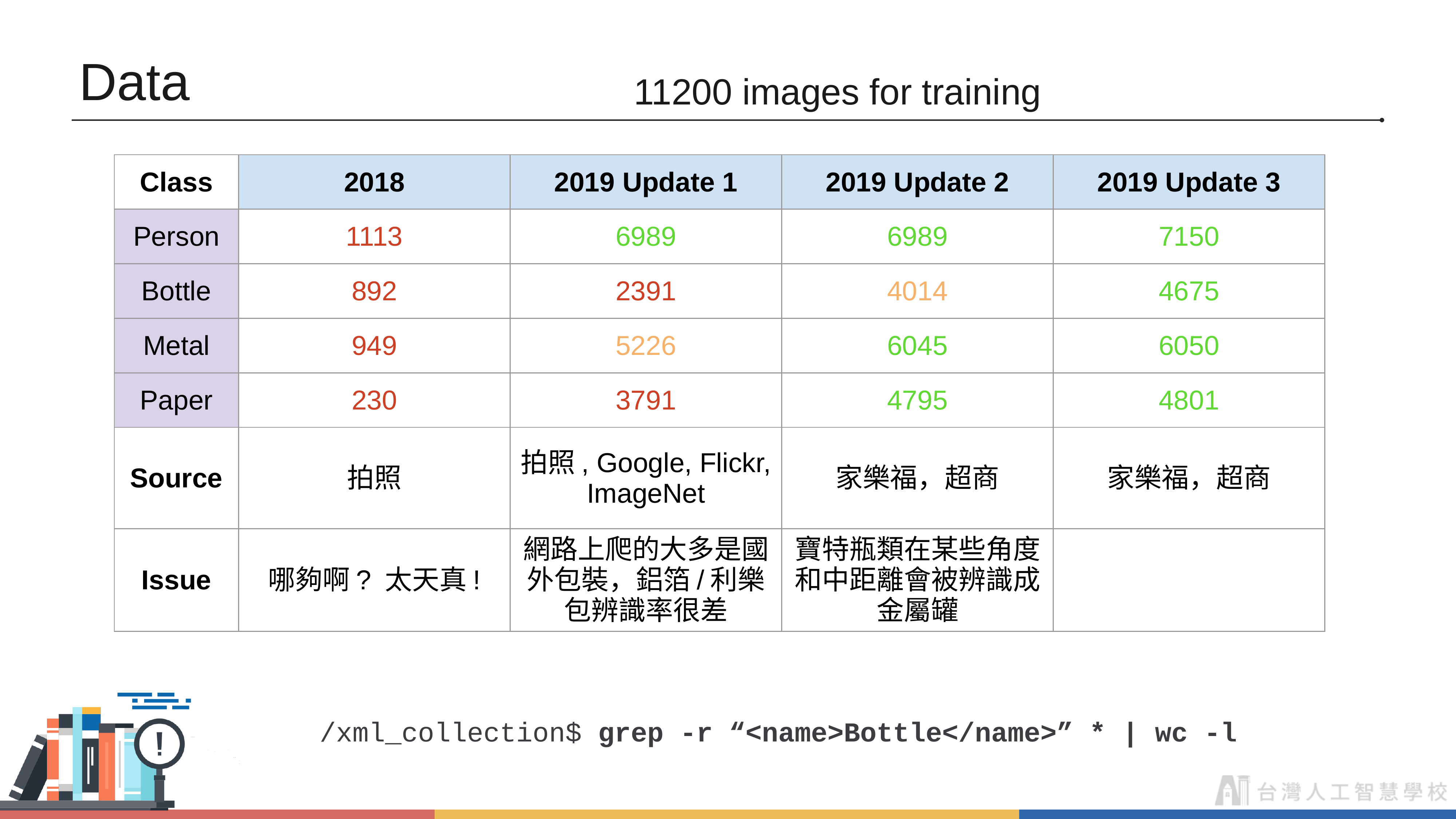

# Data
11200 images for training

| Class | 2018 | 2019 Update 1 | 2019 Update 2 | 2019 Update 3 |
| --- | --- | --- | --- | --- |
| Person | 1113 | 6989 | 6989 | 7150 |
| Bottle | 892 | 2391 | 4014 | 4675 |
| Metal | 949 | 5226 | 6045 | 6050 |
| Paper | 230 | 3791 | 4795 | 4801 |
| Source | 拍照 | 拍照, Google, Flickr, ImageNet | 家樂福，超商 | 家樂福，超商 |
| Issue | 哪夠啊? 太天真! | 網路上爬的大多是國外包裝，鋁箔/利樂包辨識率很差 | 寶特瓶類在某些角度和中距離會被辨識成金屬罐 |  |
/xml_collection$ grep -r “<name>Bottle</name>” * | wc -l